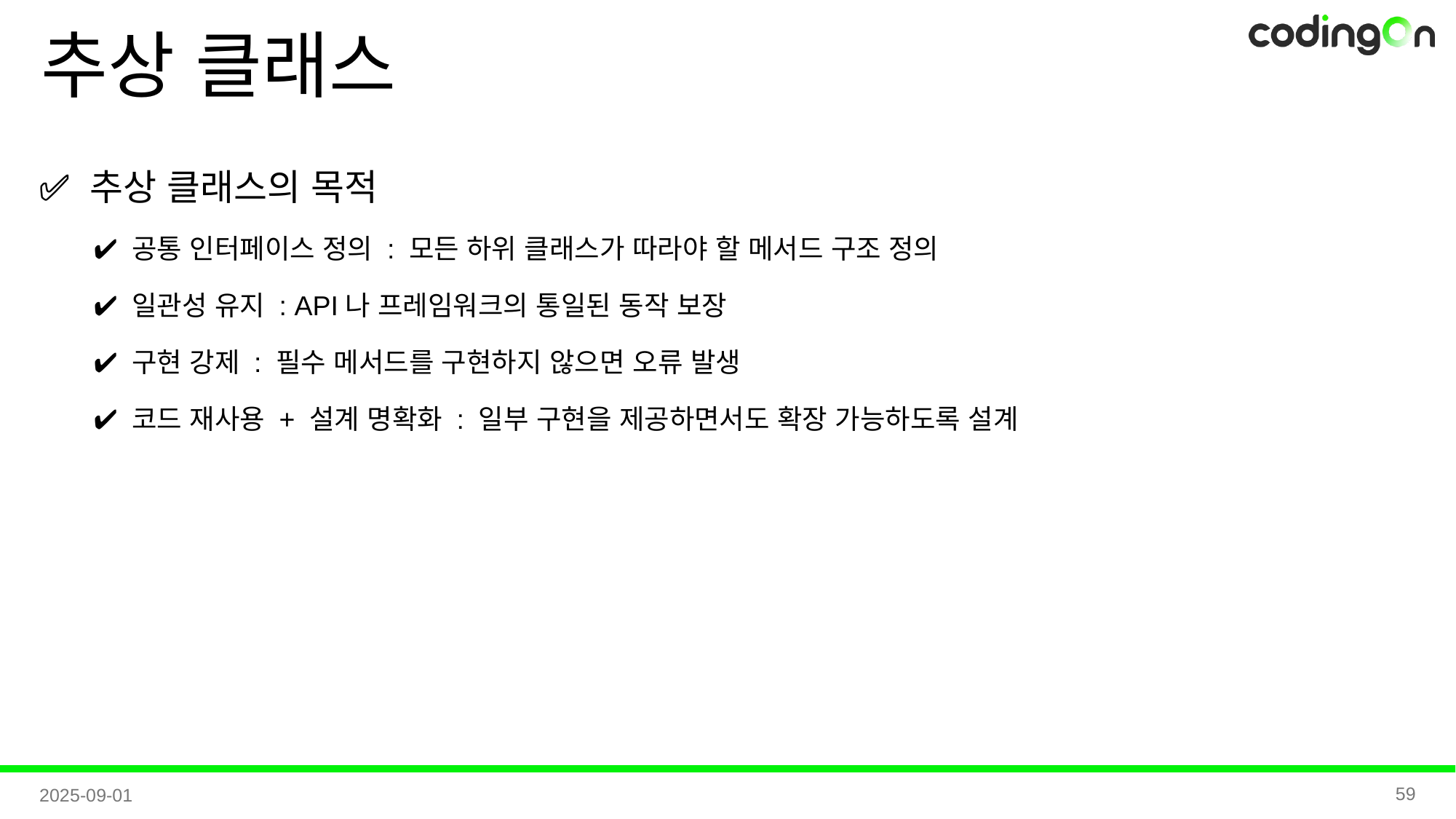

# 추상 클래스
✅ 추상 클래스의 목적
✔️ 공통 인터페이스 정의 : 모든 하위 클래스가 따라야 할 메서드 구조 정의
✔️ 일관성 유지 : API나 프레임워크의 통일된 동작 보장
✔️ 구현 강제 : 필수 메서드를 구현하지 않으면 오류 발생
✔️ 코드 재사용 + 설계 명확화 : 일부 구현을 제공하면서도 확장 가능하도록 설계

59
2025-09-01